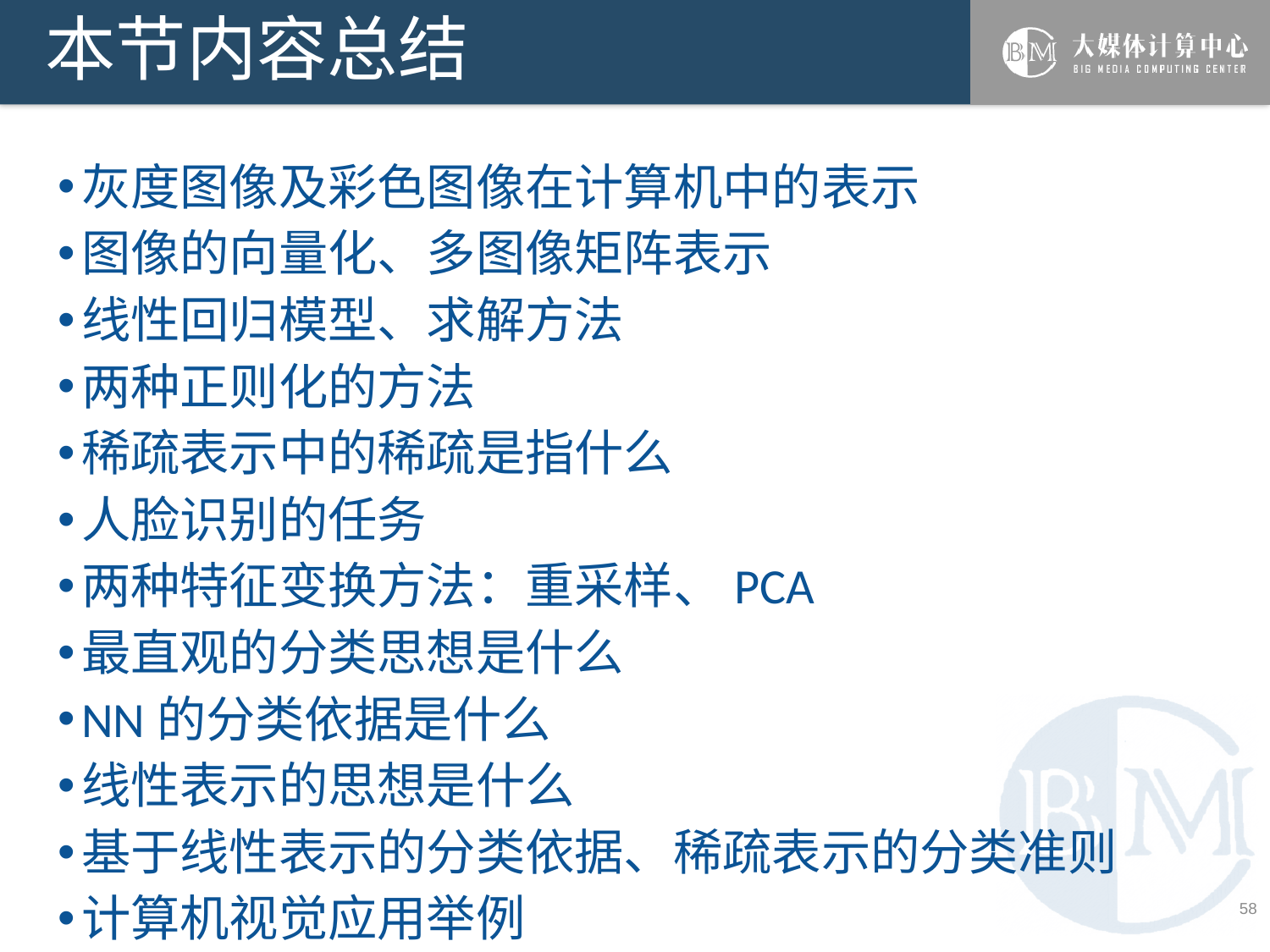

# 本节内容总结
灰度图像及彩色图像在计算机中的表示
图像的向量化、多图像矩阵表示
线性回归模型、求解方法
两种正则化的方法
稀疏表示中的稀疏是指什么
人脸识别的任务
两种特征变换方法：重采样、PCA
最直观的分类思想是什么
NN的分类依据是什么
线性表示的思想是什么
基于线性表示的分类依据、稀疏表示的分类准则
计算机视觉应用举例

58